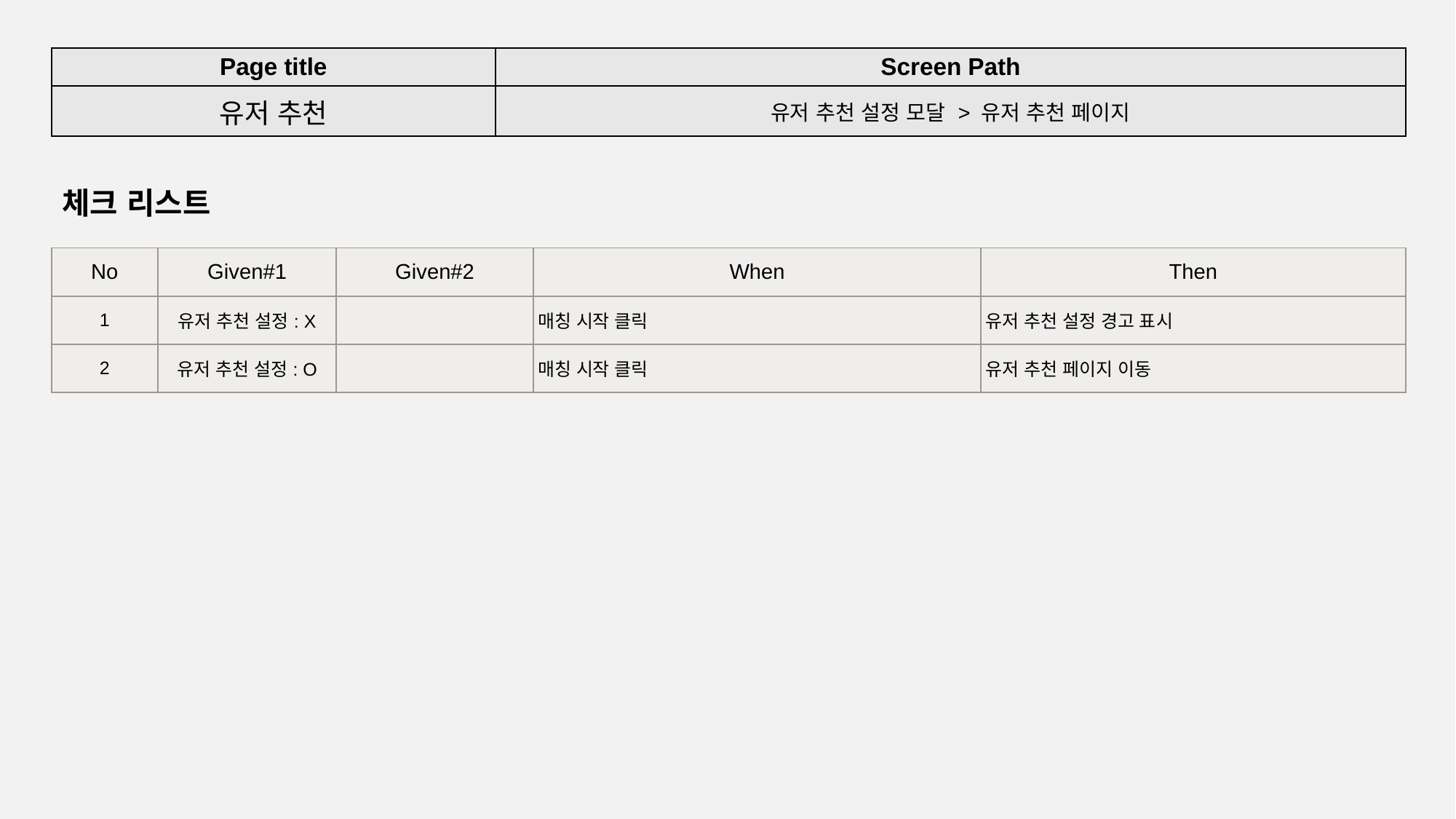

| Page title | Screen Path |
| --- | --- |
| 유저 추천 | 유저 추천 설정 모달 > 유저 추천 페이지 |
체크 리스트
| No | Given#1 | Given#2 | When | Then |
| --- | --- | --- | --- | --- |
| 1 | 유저 추천 설정: X |  | 매칭 시작 클릭 | 유저 추천 설정 경고 표시 |
| 2 | 유저 추천 설정: O |  | 매칭 시작 클릭 | 유저 추천 페이지 이동 |